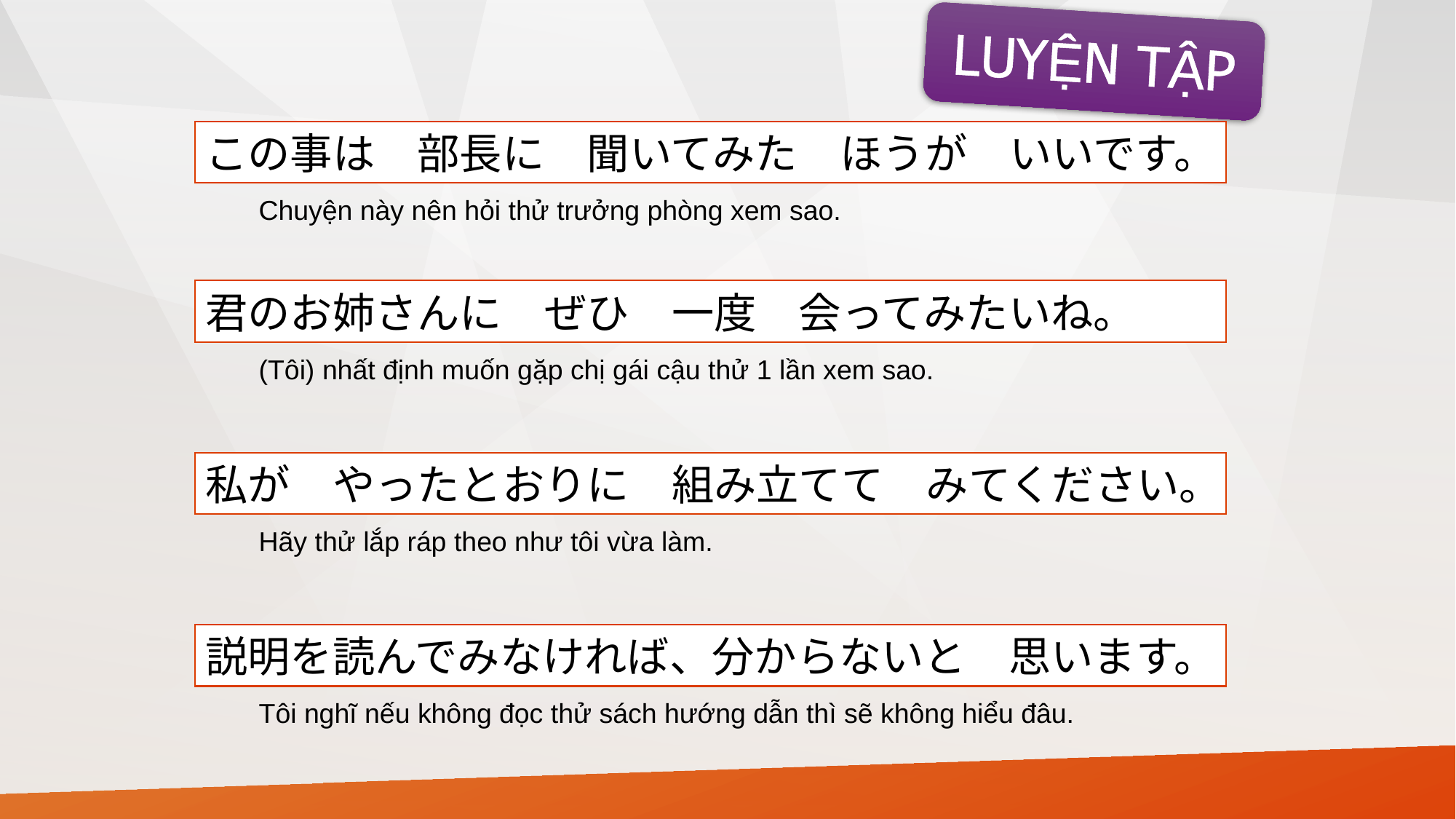

LUYỆN TẬP
この事は　部長に　聞いてみた　ほうが　いいです。
Chuyện này nên hỏi thử trưởng phòng xem sao.
君のお姉さんに　ぜひ　一度　会ってみたいね。
(Tôi) nhất định muốn gặp chị gái cậu thử 1 lần xem sao.
私が　やったとおりに　組み立てて　みてください。
Hãy thử lắp ráp theo như tôi vừa làm.
説明を読んでみなければ、分からないと　思います。
Tôi nghĩ nếu không đọc thử sách hướng dẫn thì sẽ không hiểu đâu.